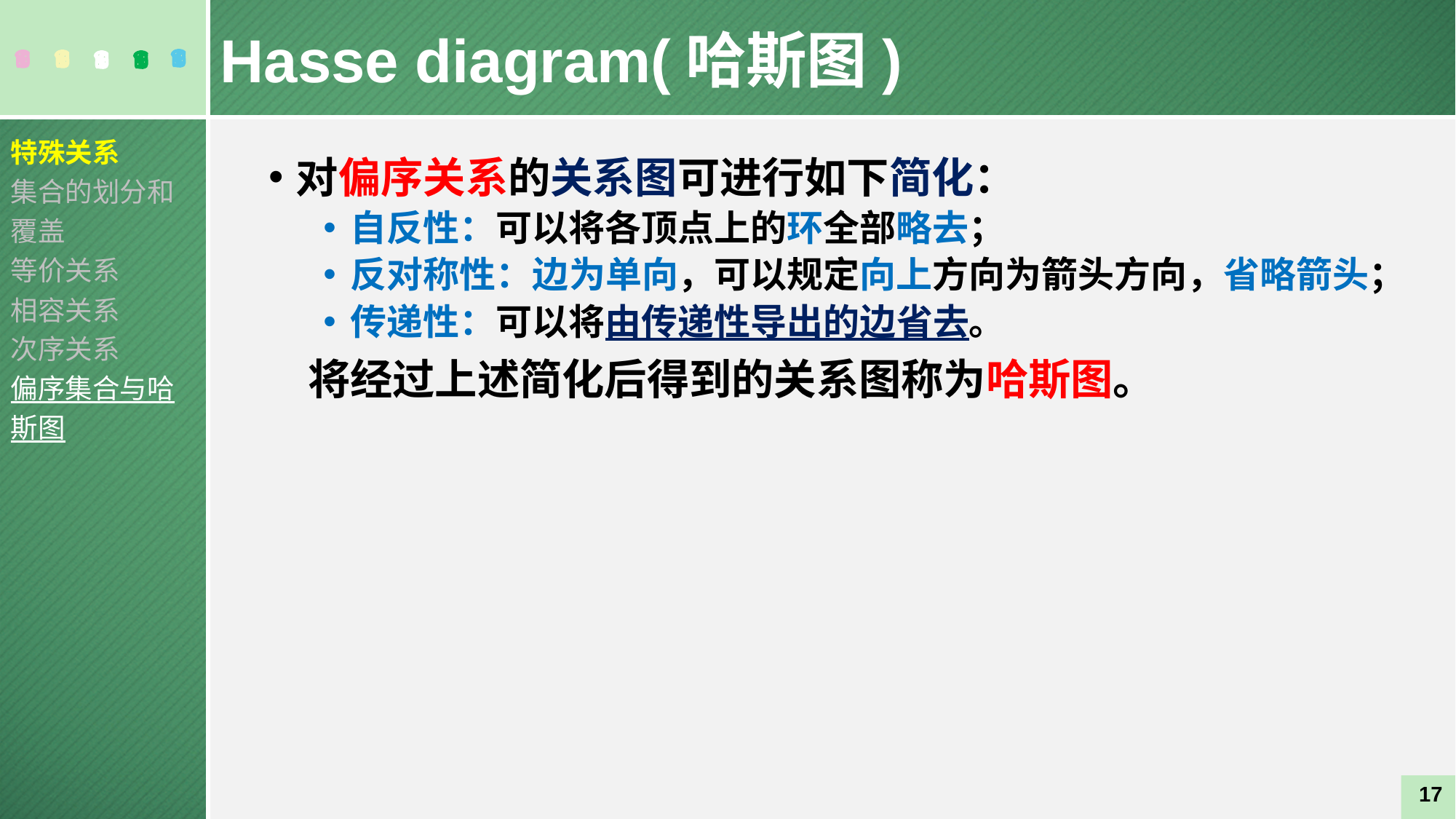

Hasse diagram(哈斯图)

特殊关系
集合的划分和覆盖
等价关系
相容关系
次序关系
偏序集合与哈斯图

对偏序关系的关系图可进行如下简化：
自反性：可以将各顶点上的环全部略去；
反对称性：边为单向，可以规定向上方向为箭头方向，省略箭头；
传递性：可以将由传递性导出的边省去。
   将经过上述简化后得到的关系图称为哈斯图。

17